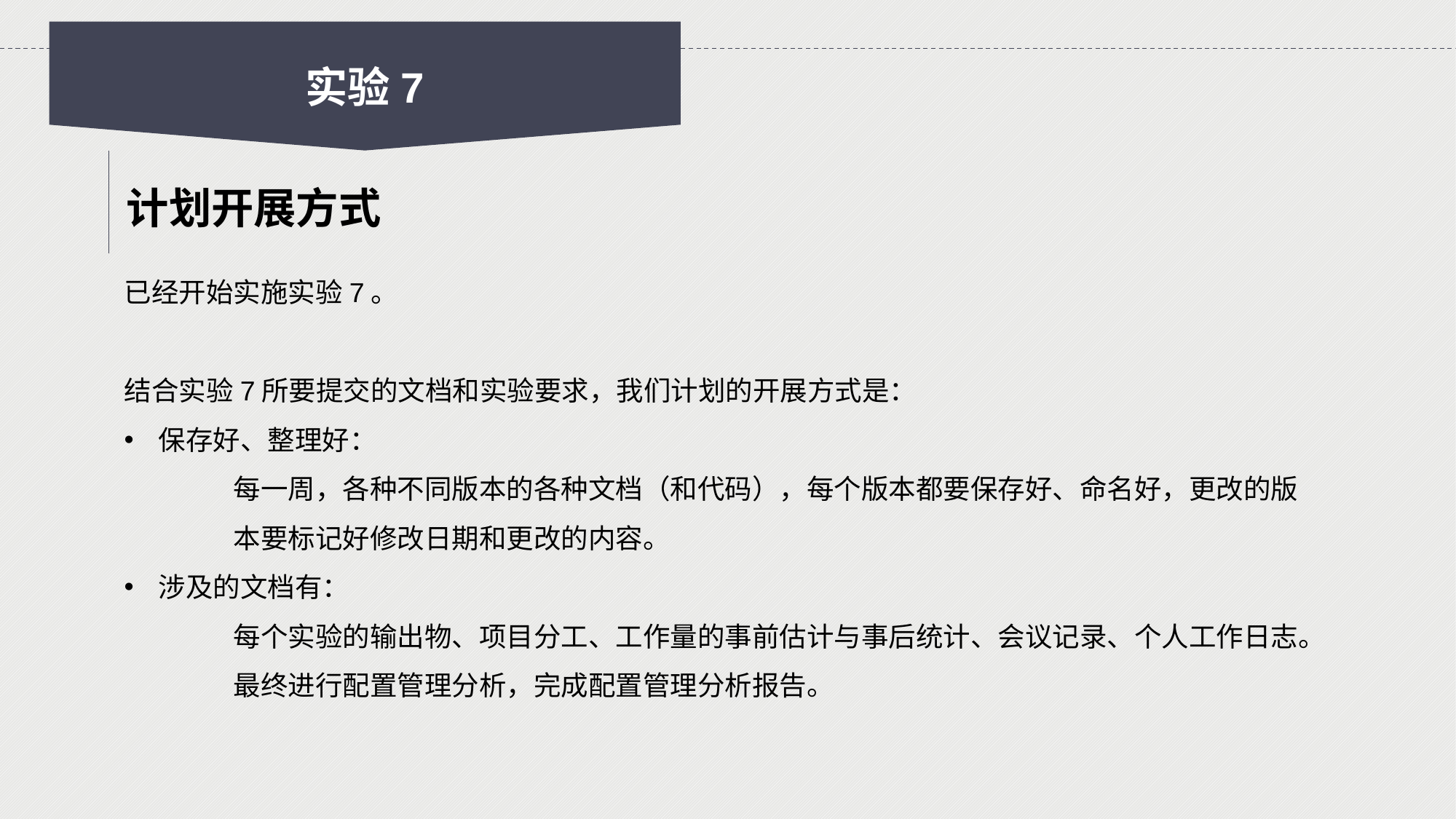

实验7
计划开展方式
已经开始实施实验7。

结合实验7所要提交的文档和实验要求，我们计划的开展方式是：
保存好、整理好：
	每一周，各种不同版本的各种文档（和代码），每个版本都要保存好、命名好，更改的版	本要标记好修改日期和更改的内容。
涉及的文档有：
每个实验的输出物、项目分工、工作量的事前估计与事后统计、会议记录、个人工作日志。
	最终进行配置管理分析，完成配置管理分析报告。